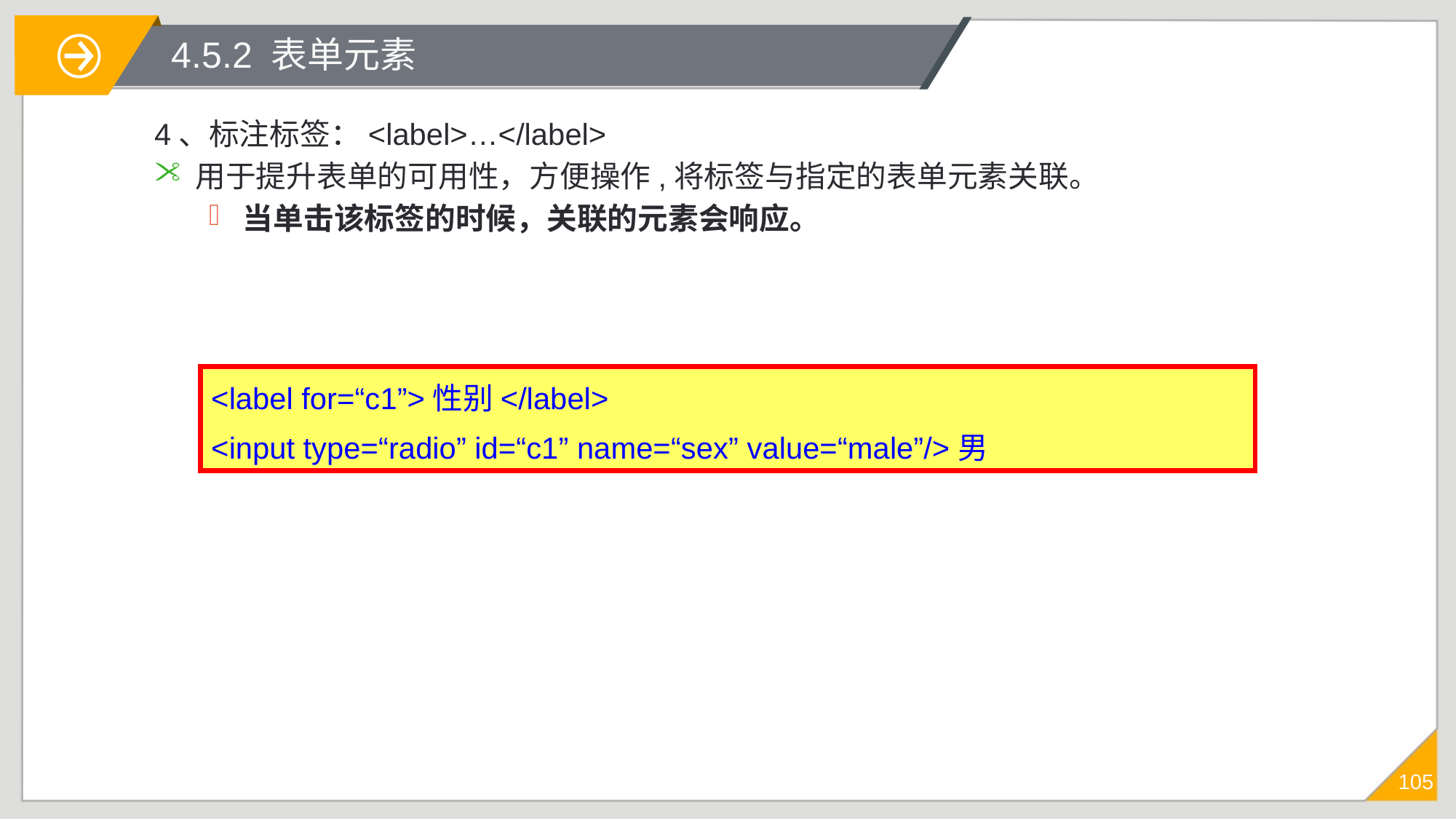

# 4.5.2 表单元素
4、标注标签：<label>…</label>
用于提升表单的可用性，方便操作,将标签与指定的表单元素关联。
当单击该标签的时候，关联的元素会响应。
<label for=“c1”>性别</label>
<input type=“radio” id=“c1” name=“sex” value=“male”/>男